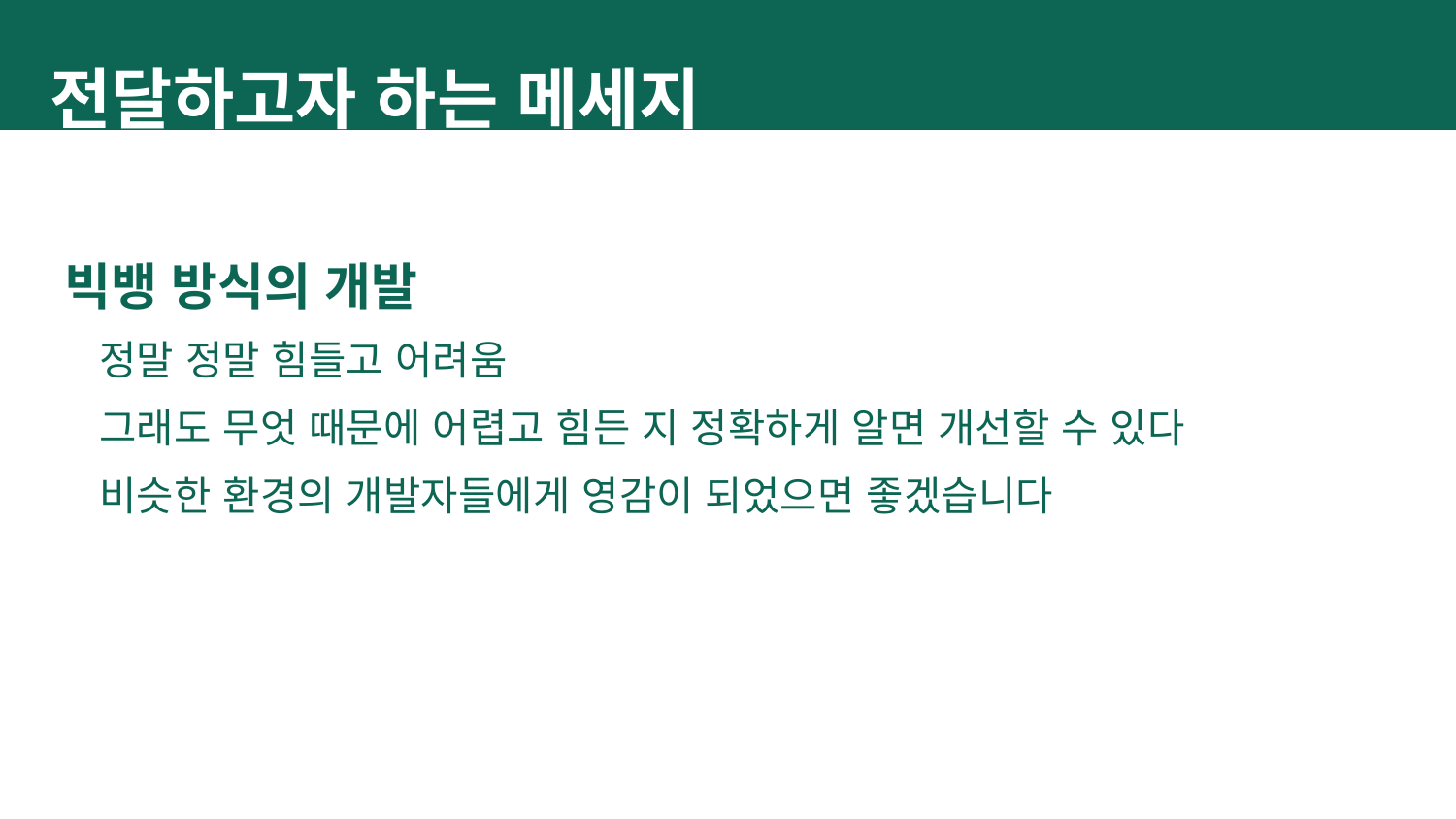

전달하고자 하는 메세지
빅뱅 방식의 개발
정말 정말 힘들고 어려움
그래도 무엇 때문에 어렵고 힘든 지 정확하게 알면 개선할 수 있다
비슷한 환경의 개발자들에게 영감이 되었으면 좋겠습니다